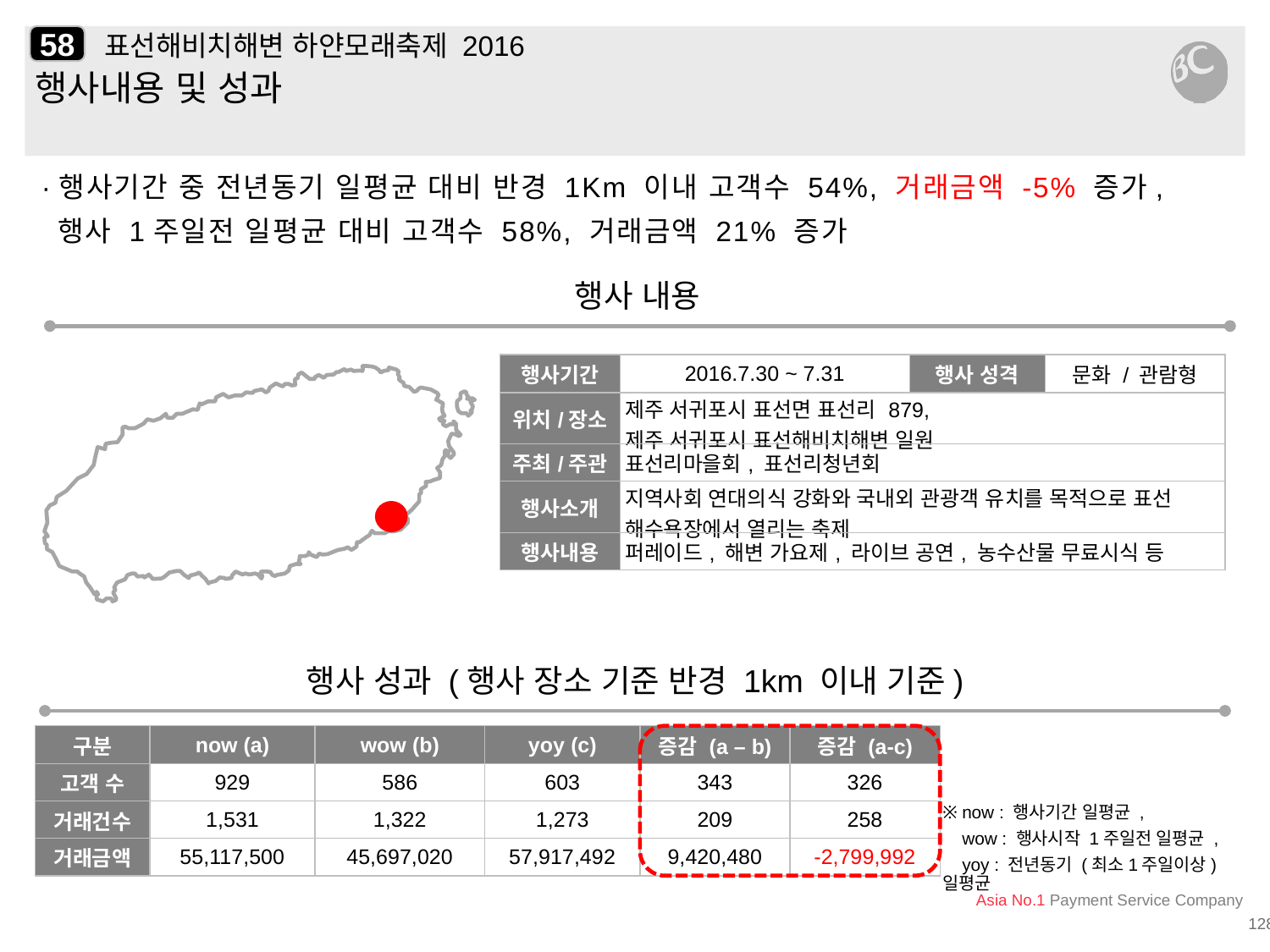

58
# 표선해비치해변 하얀모래축제 2016
행사내용 및 성과
·행사기간 중 전년동기 일평균 대비 반경 1Km 이내 고객수 54%, 거래금액 -5% 증가,
 행사 1주일전 일평균 대비 고객수 58%, 거래금액 21% 증가
행사 내용
| 행사기간 | 2016.7.30 ~ 7.31 | 행사 성격 | 문화 / 관람형 |
| --- | --- | --- | --- |
| 위치/장소 | 제주 서귀포시 표선면 표선리 879, 제주 서귀포시 표선해비치해변 일원 |  |  |
| 주최/주관 | 표선리마을회, 표선리청년회 |  |  |
| 행사소개 | 지역사회 연대의식 강화와 국내외 관광객 유치를 목적으로 표선 해수욕장에서 열리는 축제 |  |  |
| 행사내용 | 퍼레이드, 해변 가요제, 라이브 공연, 농수산물 무료시식 등 |  |  |

행사 성과 (행사 장소 기준 반경 1km 이내 기준)
| 구분 | now (a) | wow (b) | yoy (c) | 증감 (a – b) | 증감 (a-c) |
| --- | --- | --- | --- | --- | --- |
| 고객 수 | 929 | 586 | 603 | 343 | 326 |
| 거래건수 | 1,531 | 1,322 | 1,273 | 209 | 258 |
| 거래금액 | 55,117,500 | 45,697,020 | 57,917,492 | 9,420,480 | -2,799,992 |

※ now : 행사기간 일평균 ,
    wow : 행사시작 1주일전 일평균 ,
    yoy : 전년동기 (최소1주일이상) 일평균